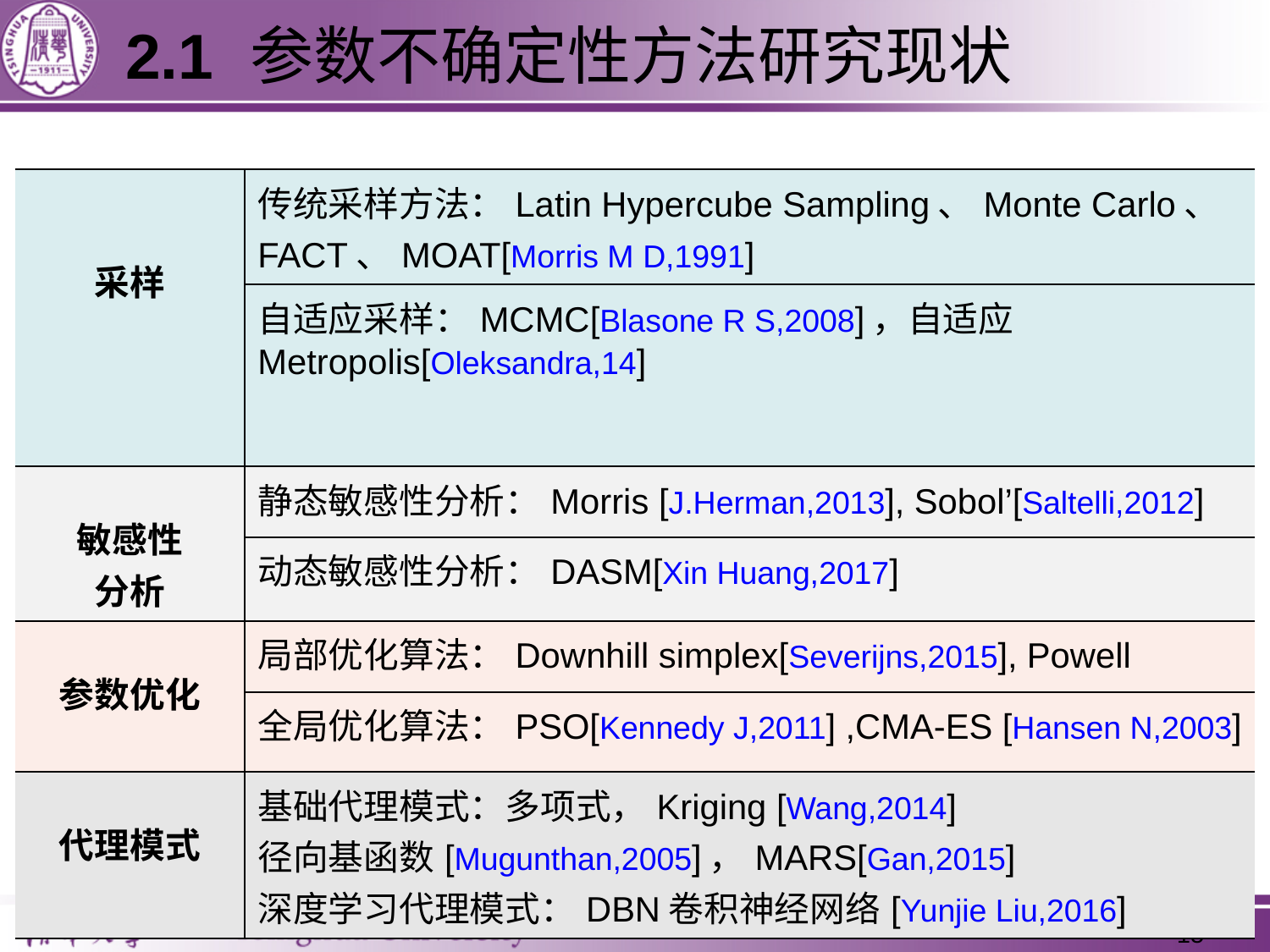

2.1 参数不确定性方法研究现状
| 采样 | 传统采样方法：Latin Hypercube Sampling、Monte Carlo、FACT、MOAT[Morris M D,1991] |
| --- | --- |
|  | 自适应采样：MCMC[Blasone R S,2008]，自适应 Metropolis[Oleksandra,14] |
| 敏感性 分析 | 静态敏感性分析：Morris [J.Herman,2013], Sobol’[Saltelli,2012] |
|  | 动态敏感性分析：DASM[Xin Huang,2017] |
| 参数优化 | 局部优化算法：Downhill simplex[Severijns,2015], Powell |
|  | 全局优化算法：PSO[Kennedy J,2011] ,CMA-ES [Hansen N,2003] |
| 代理模式 | 基础代理模式：多项式，Kriging [Wang,2014] 径向基函数[Mugunthan,2005]，MARS[Gan,2015] 深度学习代理模式：DBN卷积神经网络[Yunjie Liu,2016] |
15